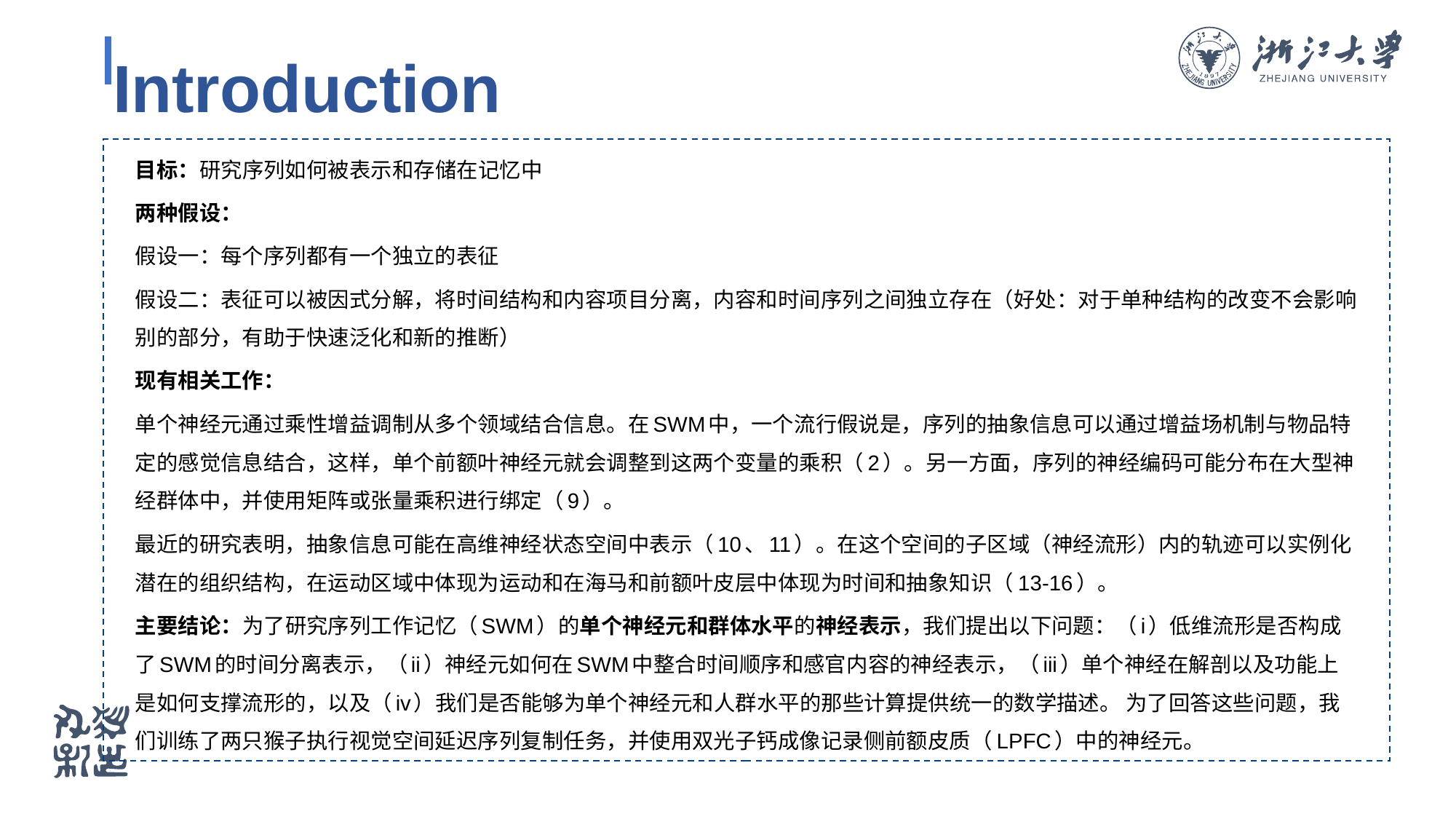

Introduction
目标：研究序列如何被表示和存储在记忆中
两种假设：
假设一：每个序列都有一个独立的表征
假设二：表征可以被因式分解，将时间结构和内容项目分离，内容和时间序列之间独立存在（好处：对于单种结构的改变不会影响别的部分，有助于快速泛化和新的推断）
现有相关工作：
单个神经元通过乘性增益调制从多个领域结合信息。在SWM中，一个流行假说是，序列的抽象信息可以通过增益场机制与物品特定的感觉信息结合，这样，单个前额叶神经元就会调整到这两个变量的乘积（2）。另一方面，序列的神经编码可能分布在大型神经群体中，并使用矩阵或张量乘积进行绑定（9）。
最近的研究表明，抽象信息可能在高维神经状态空间中表示（10、11）。在这个空间的子区域（神经流形）内的轨迹可以实例化潜在的组织结构，在运动区域中体现为运动和在海马和前额叶皮层中体现为时间和抽象知识（13-16）。
主要结论：为了研究序列工作记忆（SWM）的单个神经元和群体水平的神经表示，我们提出以下问题：（i）低维流形是否构成了SWM的时间分离表示，（ii）神经元如何在SWM中整合时间顺序和感官内容的神经表示，（iii）单个神经在解剖以及功能上是如何支撑流形的，以及（iv）我们是否能够为单个神经元和人群水平的那些计算提供统一的数学描述。 为了回答这些问题，我们训练了两只猴子执行视觉空间延迟序列复制任务，并使用双光子钙成像记录侧前额皮质（LPFC）中的神经元。